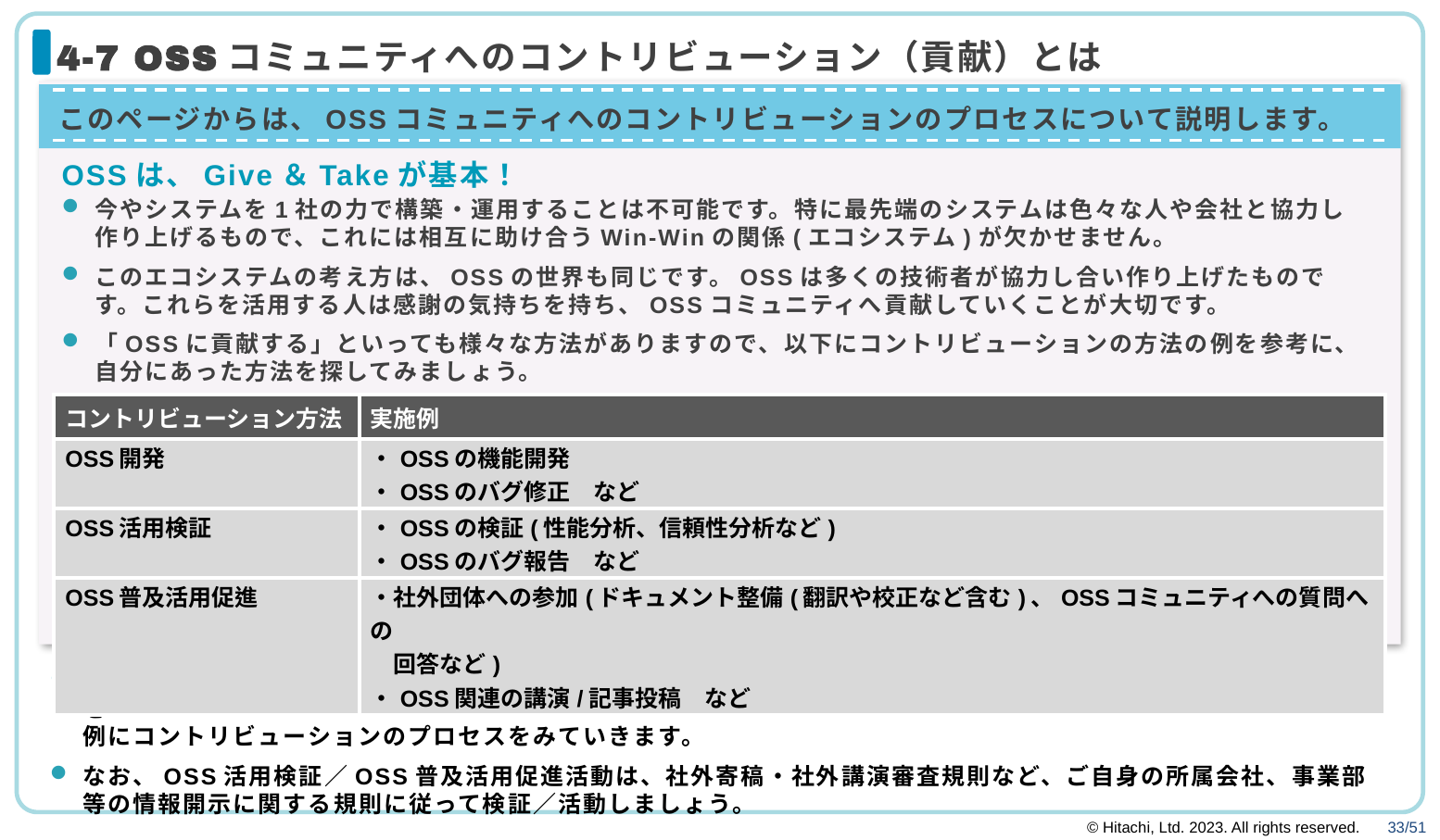

# 4-7 OSSコミュニティへのコントリビューション（貢献）とは

このページからは、OSSコミュニティへのコントリビューションのプロセスについて説明します。
OSSは、Give＆Takeが基本！
今やシステムを1社の力で構築・運用することは不可能です。特に最先端のシステムは色々な人や会社と協力し
作り上げるもので、これには相互に助け合うWin-Winの関係(エコシステム)が欠かせません。
このエコシステムの考え方は、OSSの世界も同じです。OSSは多くの技術者が協力し合い作り上げたものです。これらを活用する人は感謝の気持ちを持ち、OSSコミュニティへ貢献していくことが大切です。
「OSSに貢献する」といっても様々な方法がありますので、以下にコントリビューションの方法の例を参考に、自分にあった方法を探してみましょう。
| コントリビューション方法 | 実施例 |
| --- | --- |
| OSS開発 | ・OSSの機能開発 ・OSSのバグ修正　など |
| OSS活用検証 | ・OSSの検証(性能分析、信頼性分析など) ・OSSのバグ報告　など |
| OSS普及活用促進 | ・社外団体への参加(ドキュメント整備(翻訳や校正など含む)、OSSコミュニティへの質問への 　回答など) ・OSS関連の講演/記事投稿　など |
つづいて、OSSコントリビューションのひとつである「OSS開発（OSSの機能開発/OSSのバグ修正など）」を
例にコントリビューションのプロセスをみていきます。
なお、OSS活用検証／OSS普及活用促進活動は、社外寄稿・社外講演審査規則など、ご自身の所属会社、事業部等の情報開示に関する規則に従って検証／活動しましょう。